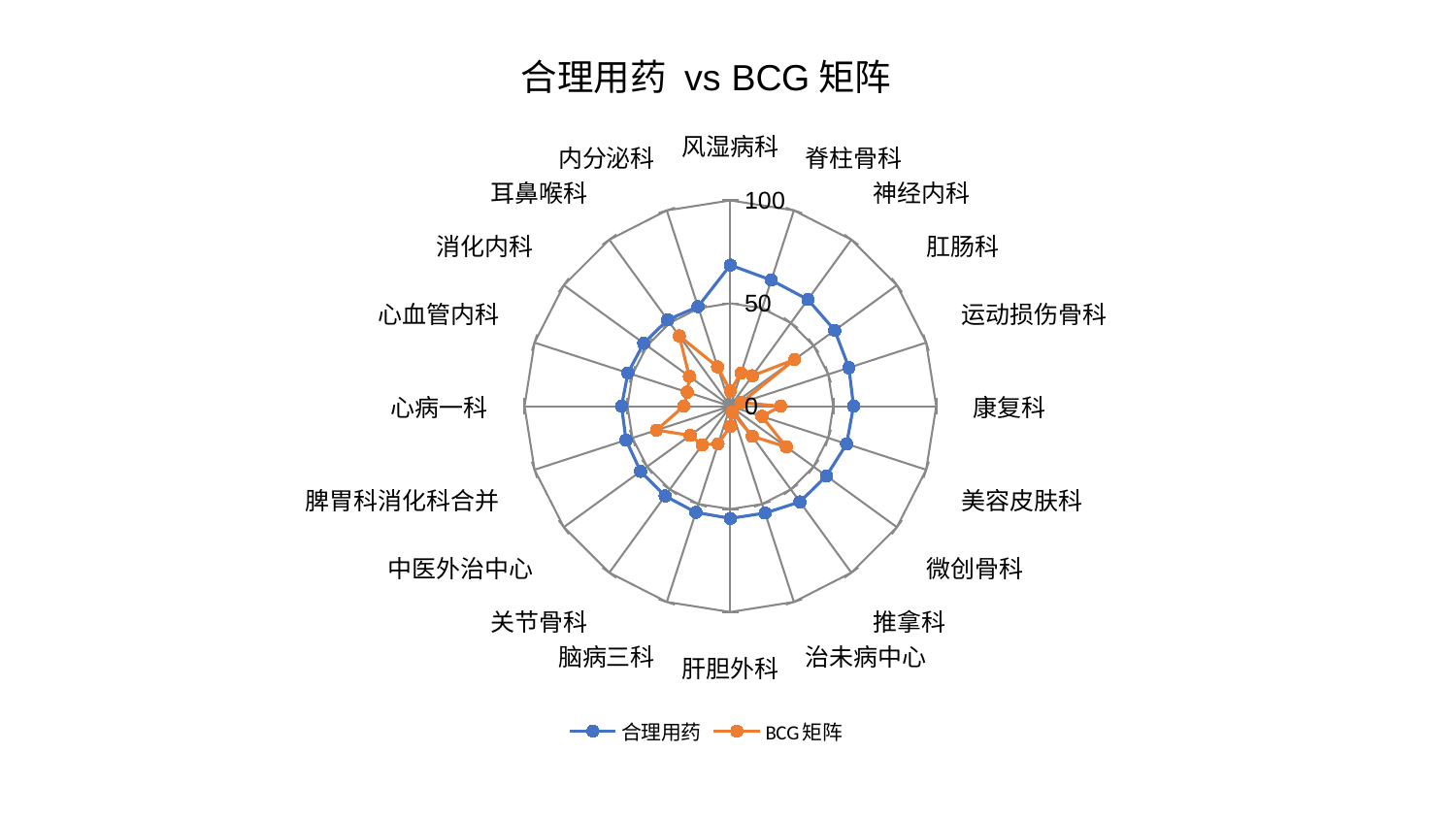

### Chart: 合理用药 vs BCG矩阵

| Category | 合理用药 | BCG矩阵 |
|---|---|---|
| 风湿病科 | 68.56611841585116 | 7.418040531074892 |
| 脊柱骨科 | 64.40121555437322 | 16.930135975062576 |
| 神经内科 | 64.0557589975282 | 18.279398146000975 |
| 肛肠科 | 62.67646499039858 | 38.64343002931746 |
| 运动损伤骨科 | 60.54689271389003 | 5.628532502271572 |
| 康复科 | 59.839462402998684 | 24.401871592471682 |
| 美容皮肤科 | 59.37451175604893 | 16.14846999688262 |
| 微创骨科 | 57.68455053026872 | 33.63654157309014 |
| 推拿科 | 57.4746867748339 | 18.08647090135928 |
| 治未病中心 | 54.619974487616815 | 3.187602862172445 |
| 肝胆外科 | 54.53098751308584 | 9.846627232439372 |
| 脑病三科 | 54.267749317618836 | 19.253831332979892 |
| 关节骨科 | 53.9267810553752 | 23.16567046068289 |
| 中医外治中心 | 53.91468054362807 | 24.111651227707604 |
| 脾胃科消化科合并 | 53.2839379020557 | 37.73305661635792 |
| 心病一科 | 52.86037854043051 | 22.597086729436317 |
| 心血管内科 | 52.31037406022029 | 22.012495299310658 |
| 消化内科 | 52.014322737178524 | 24.60780420756413 |
| 耳鼻喉科 | 51.87090847671083 | 42.212927468983985 |
| 内分泌科 | 50.858312911732824 | 20.121784313871938 |
56